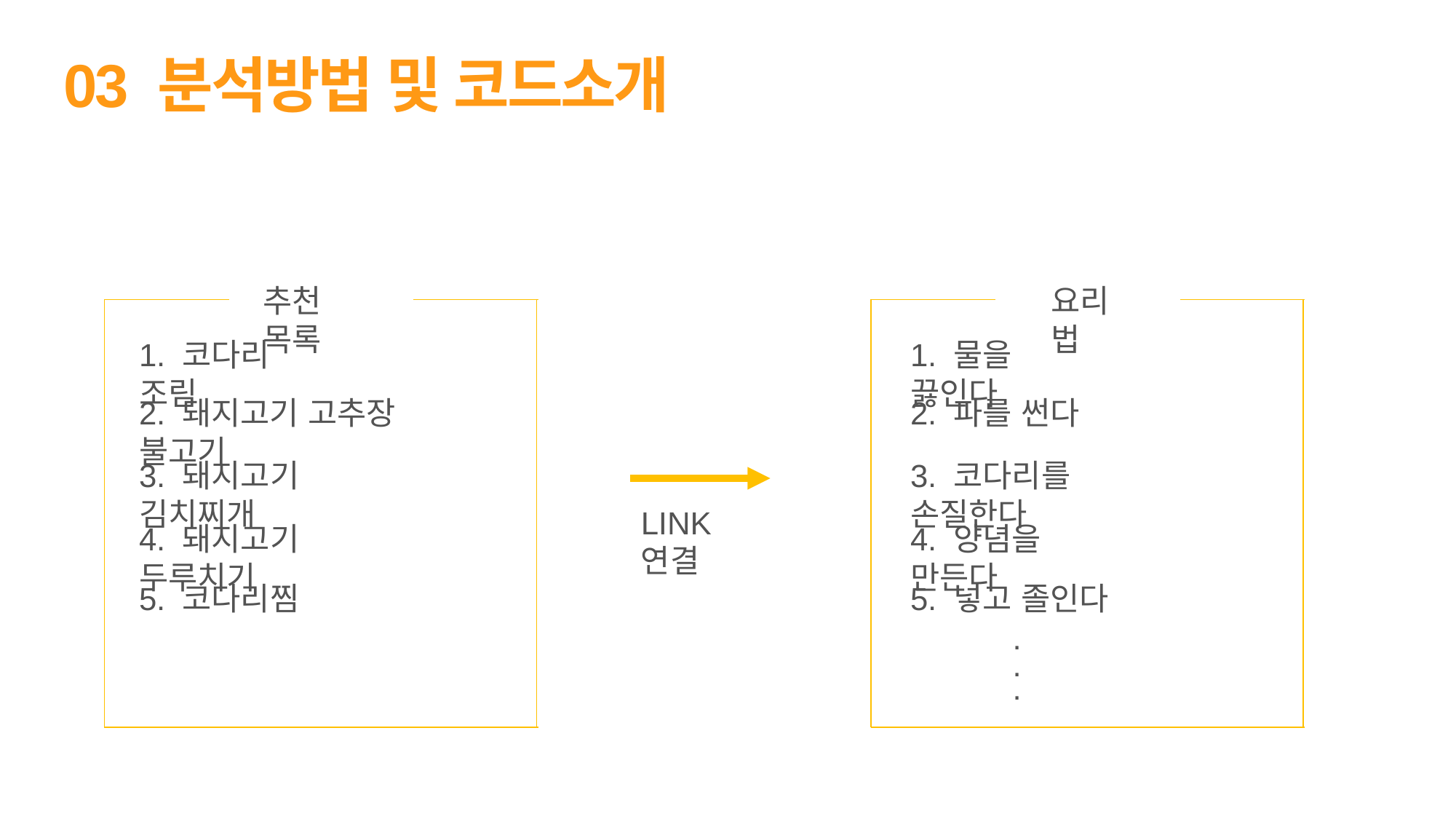

03 분석방법 및 코드소개
추천 목록
1. 코다리 조림
2. 돼지고기 고추장 불고기
3. 돼지고기 김치찌개
4. 돼지고기 두루치기
5. 코다리찜
요리법
1. 물을 끓인다
2. 파를 썬다
3. 코다리를 손질한다
4. 양념을 만든다
5. 넣고 졸인다
.
.
.
LINK 연결